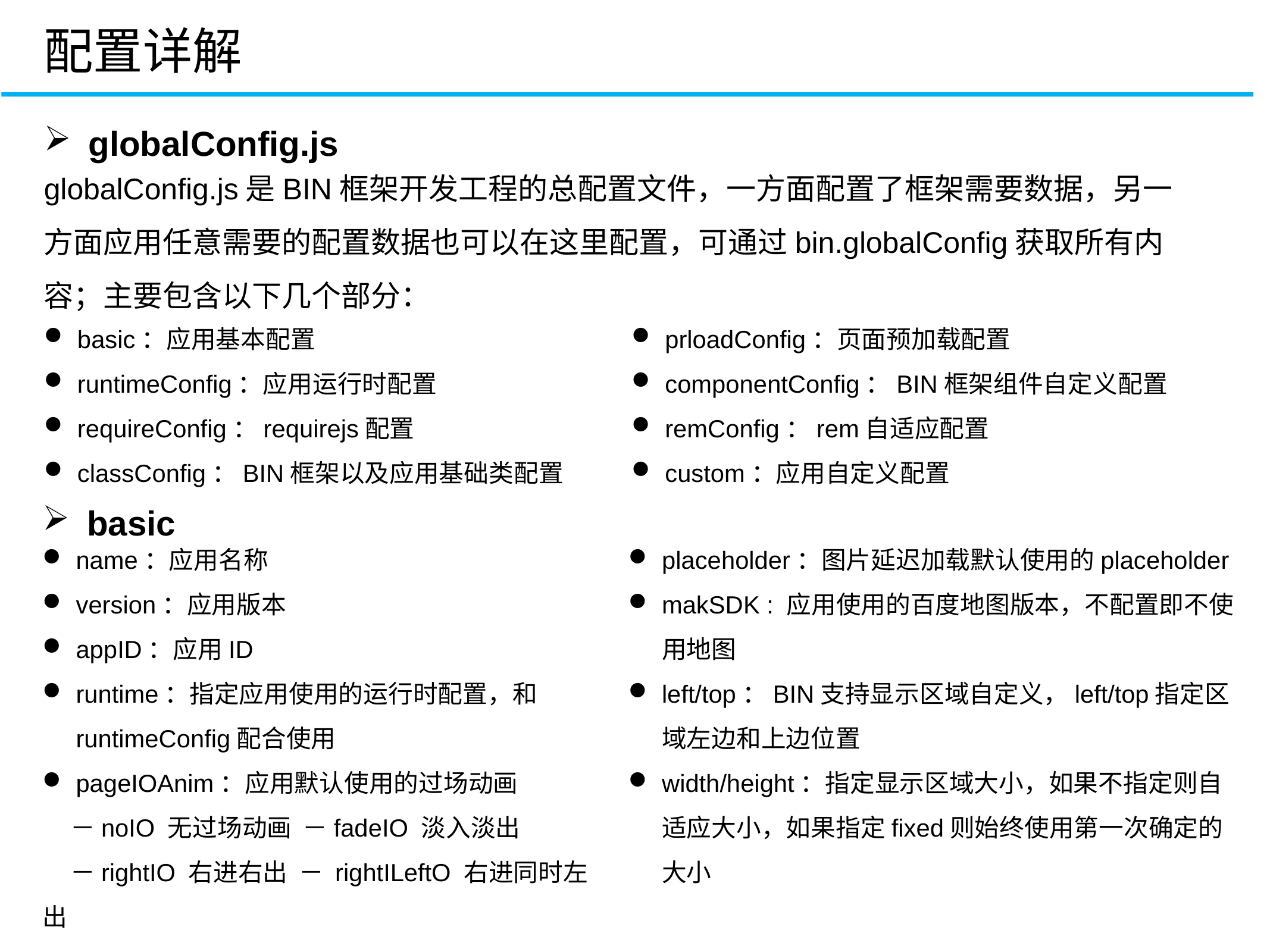

配置详解

globalConfig.js
globalConfig.js是BIN框架开发工程的总配置文件，一方面配置了框架需要数据，另一方面应用任意需要的配置数据也可以在这里配置，可通过bin.globalConfig获取所有内容；主要包含以下几个部分：
CONTROLLER
VIEW
prloadConfig：页面预加载配置
componentConfig：BIN框架组件自定义配置
remConfig：rem自适应配置
custom：应用自定义配置
basic：应用基本配置
runtimeConfig：应用运行时配置
requireConfig：requirejs配置
classConfig：BIN框架以及应用基础类配置
basic
name：应用名称
version：应用版本
appID：应用ID
runtime：指定应用使用的运行时配置，和runtimeConfig配合使用
pageIOAnim：应用默认使用的过场动画
    －noIO 无过场动画  －fadeIO 淡入淡出
    －rightIO 右进右出  － rightILeftO 右进同时左出

placeholder：图片延迟加载默认使用的placeholder
makSDK : 应用使用的百度地图版本，不配置即不使用地图
left/top：BIN支持显示区域自定义，left/top指定区域左边和上边位置
width/height：指定显示区域大小，如果不指定则自适应大小，如果指定fixed则始终使用第一次确定的大小